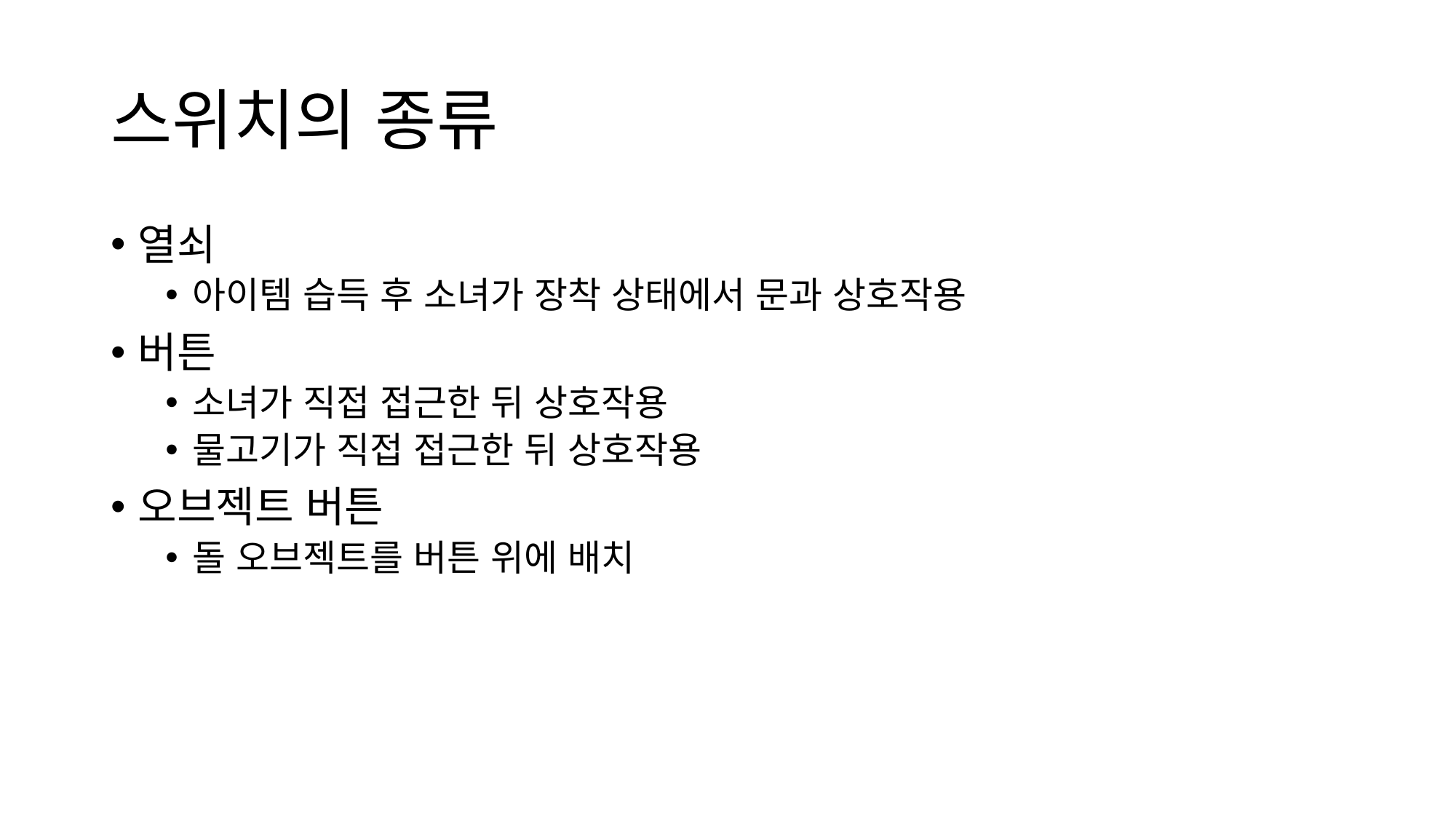

# 스위치의 종류
열쇠
아이템 습득 후 소녀가 장착 상태에서 문과 상호작용
버튼
소녀가 직접 접근한 뒤 상호작용
물고기가 직접 접근한 뒤 상호작용
오브젝트 버튼
돌 오브젝트를 버튼 위에 배치